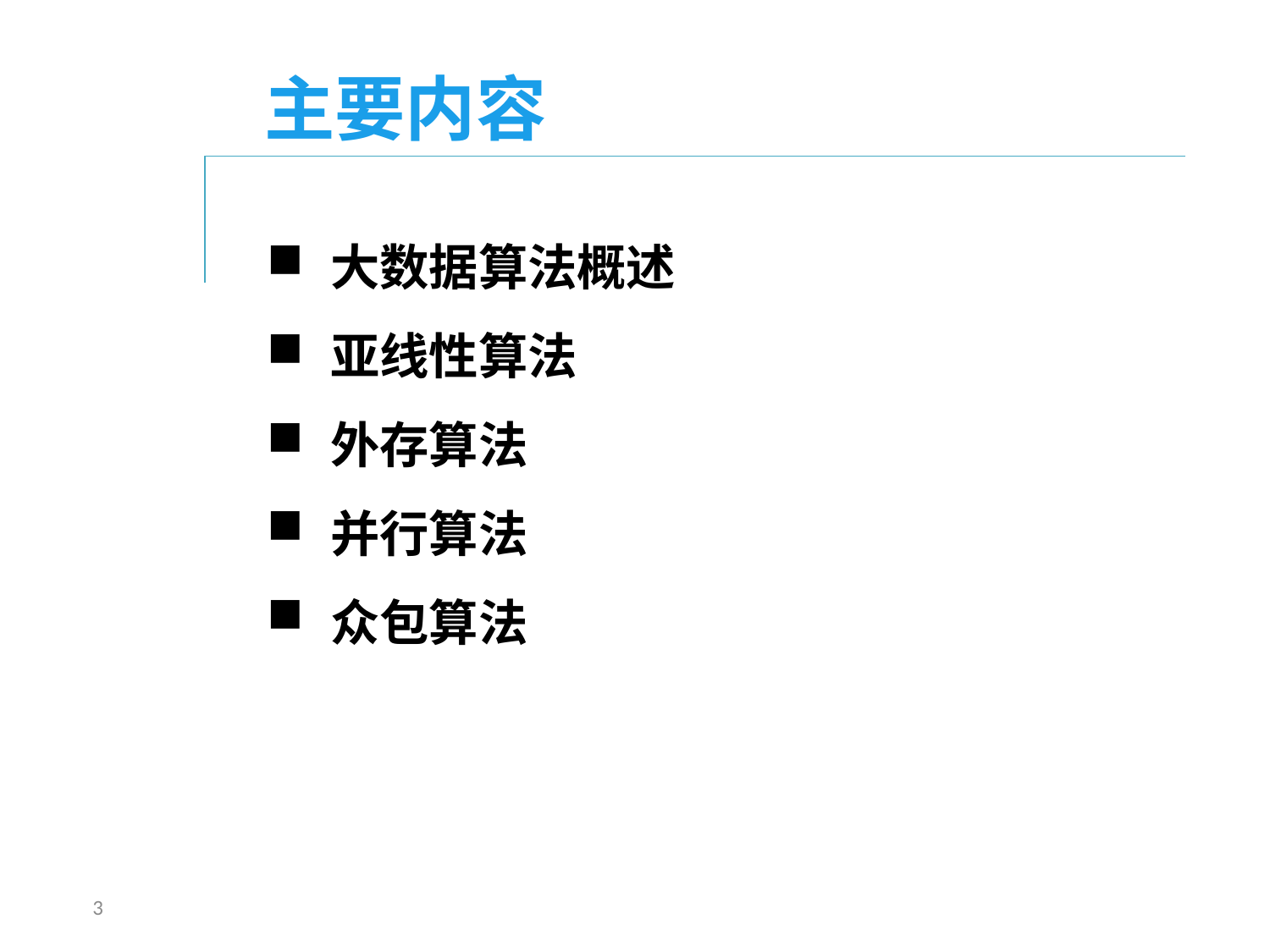

主要内容

大数据算法概述
亚线性算法
外存算法
并行算法
众包算法
#

3